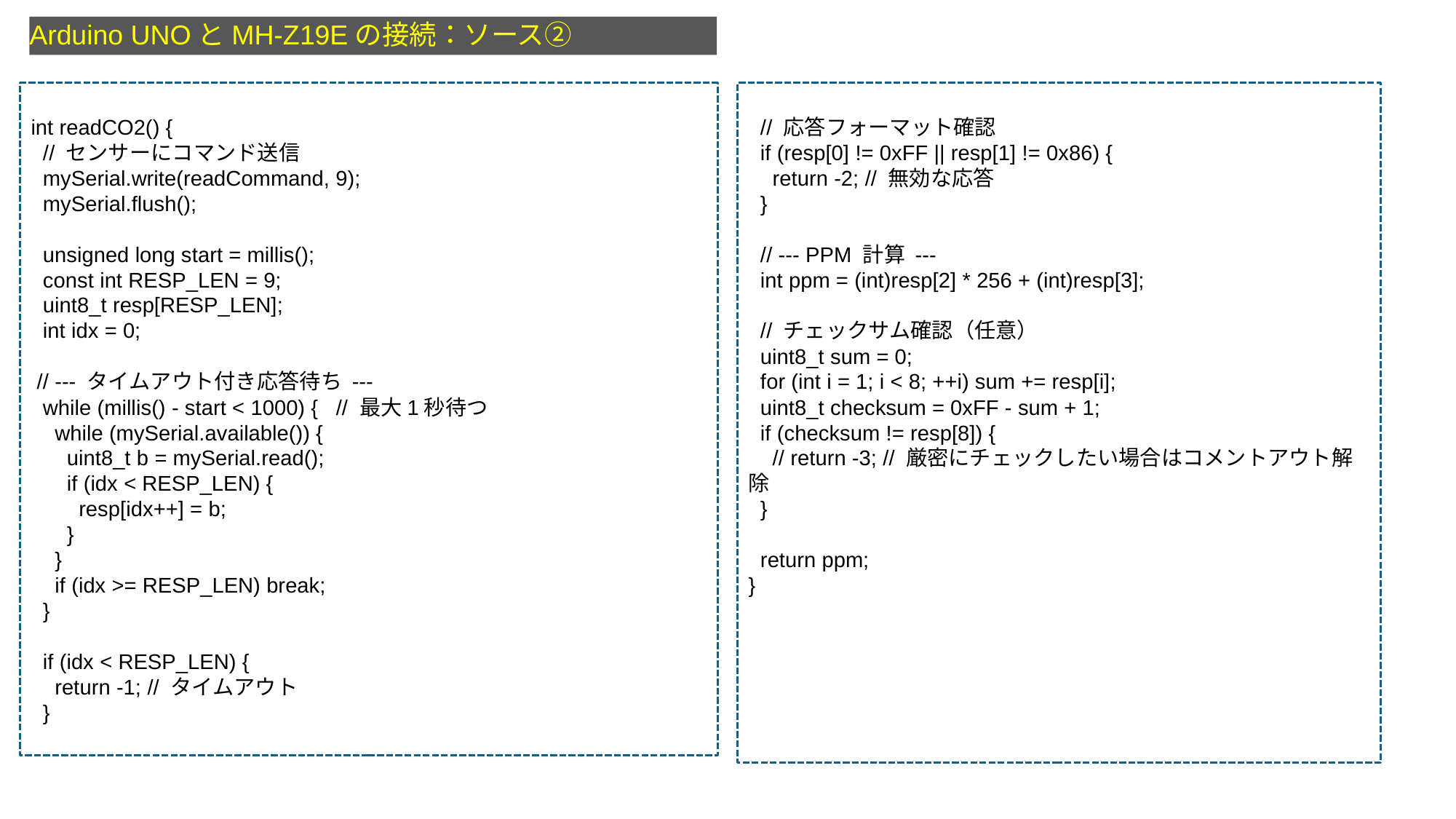

Arduino UNOとMH-Z19Eの接続：ソース②

int readCO2() {
  // センサーにコマンド送信
  mySerial.write(readCommand, 9);
  mySerial.flush();

  unsigned long start = millis();
  const int RESP_LEN = 9;
  uint8_t resp[RESP_LEN];
  int idx = 0;

 // --- タイムアウト付き応答待ち ---
  while (millis() - start < 1000) {   // 最大1秒待つ
    while (mySerial.available()) {
      uint8_t b = mySerial.read();
      if (idx < RESP_LEN) {
        resp[idx++] = b;
      }
    }
    if (idx >= RESP_LEN) break;
  }

  if (idx < RESP_LEN) {
    return -1; // タイムアウト
  }

  // 応答フォーマット確認
  if (resp[0] != 0xFF || resp[1] != 0x86) {
    return -2; // 無効な応答
  }

  // --- PPM 計算 ---
  int ppm = (int)resp[2] * 256 + (int)resp[3];

  // チェックサム確認（任意）
  uint8_t sum = 0;
  for (int i = 1; i < 8; ++i) sum += resp[i];
  uint8_t checksum = 0xFF - sum + 1;
  if (checksum != resp[8]) {
    // return -3; // 厳密にチェックしたい場合はコメントアウト解除
  }

  return ppm;
}